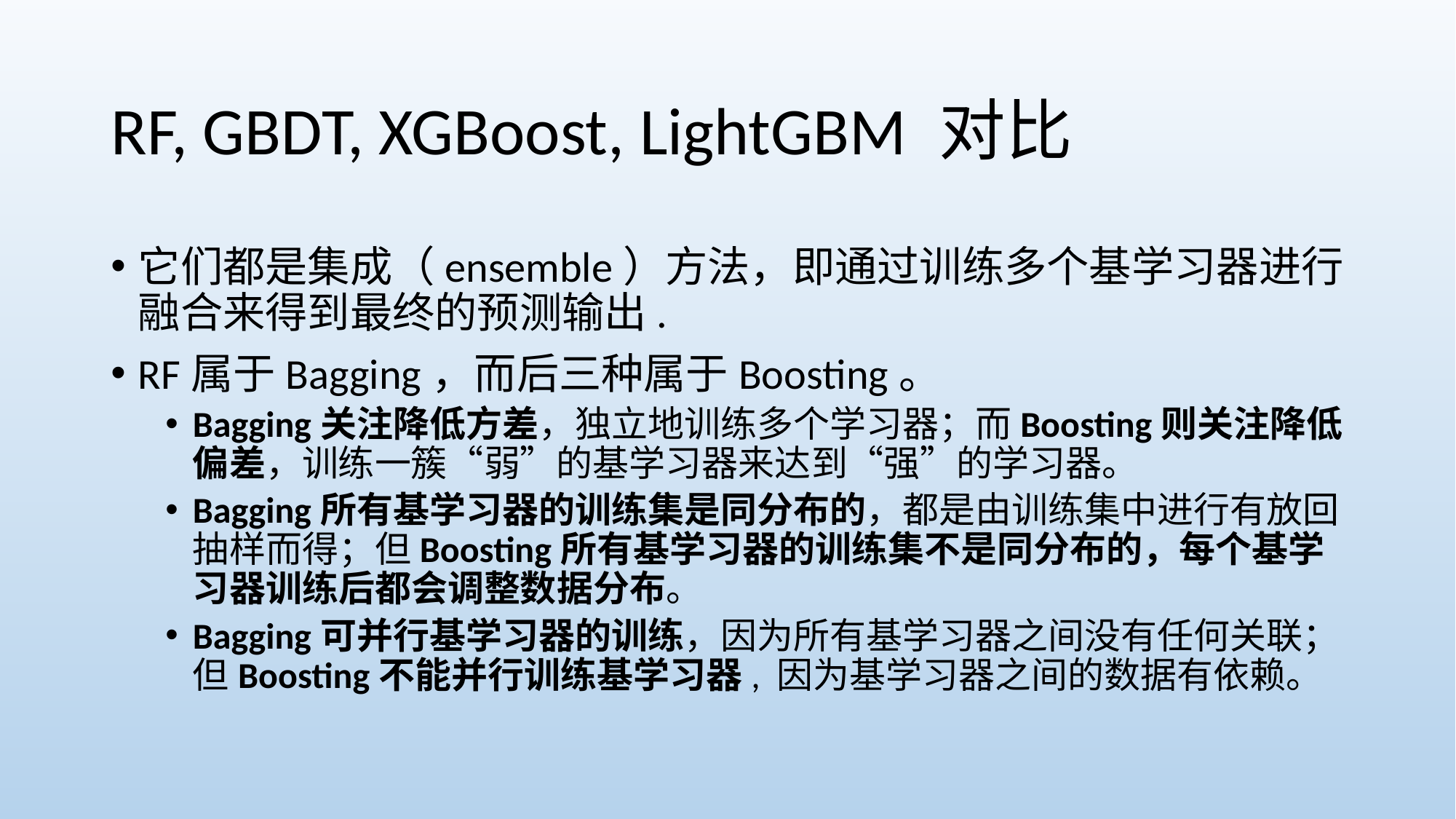

# RF, GBDT, XGBoost, LightGBM 对比
它们都是集成（ensemble）方法，即通过训练多个基学习器进行融合来得到最终的预测输出.
RF属于Bagging，而后三种属于Boosting。
Bagging关注降低方差，独立地训练多个学习器；而Boosting则关注降低偏差，训练一簇“弱”的基学习器来达到“强”的学习器。
Bagging所有基学习器的训练集是同分布的，都是由训练集中进行有放回抽样而得；但Boosting所有基学习器的训练集不是同分布的，每个基学习器训练后都会调整数据分布。
Bagging可并行基学习器的训练，因为所有基学习器之间没有任何关联；但Boosting不能并行训练基学习器, 因为基学习器之间的数据有依赖。